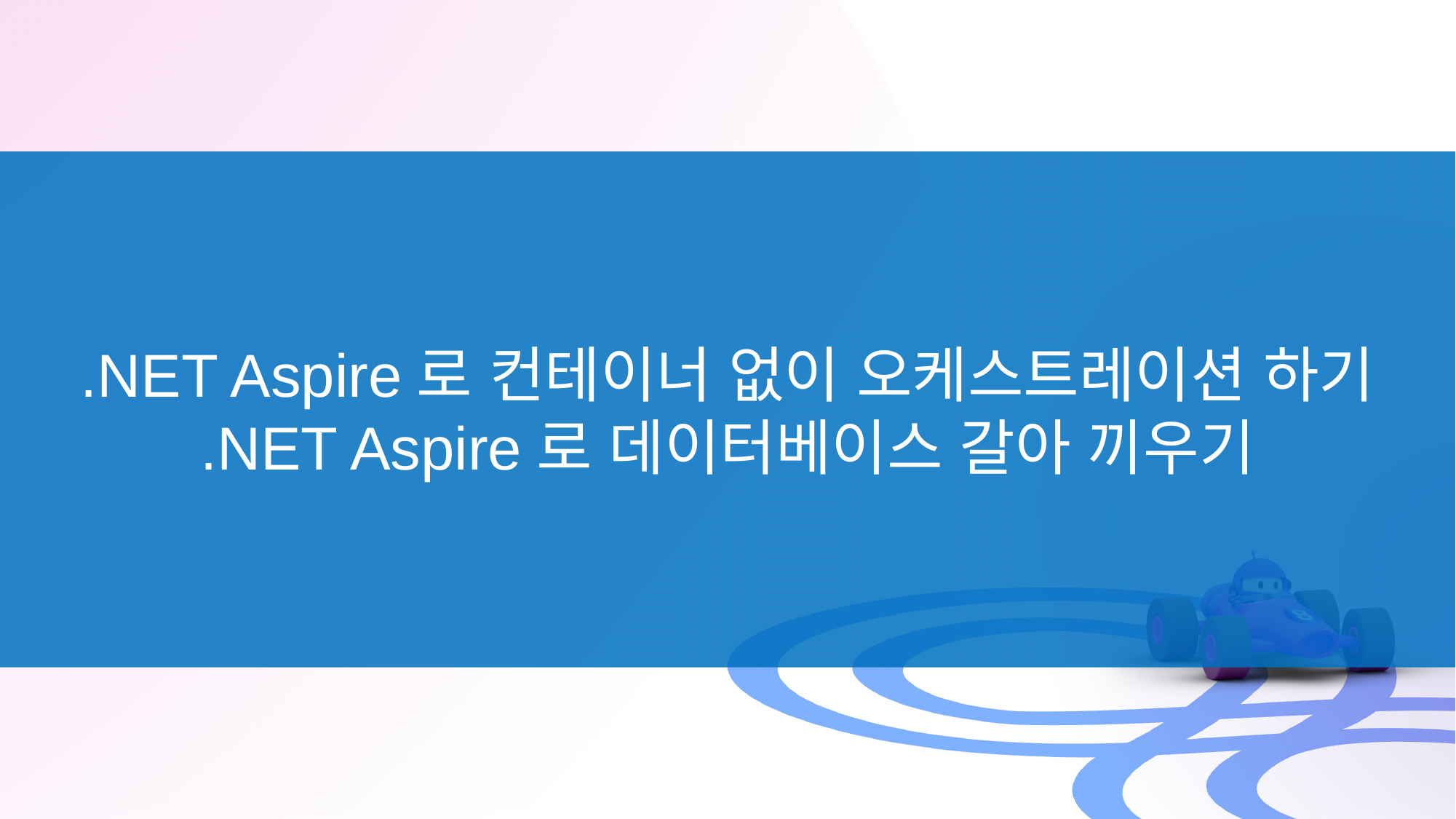

.NET Aspire로 컨테이너 없이 오케스트레이션 하기
.NET Aspire로 데이터베이스 갈아 끼우기